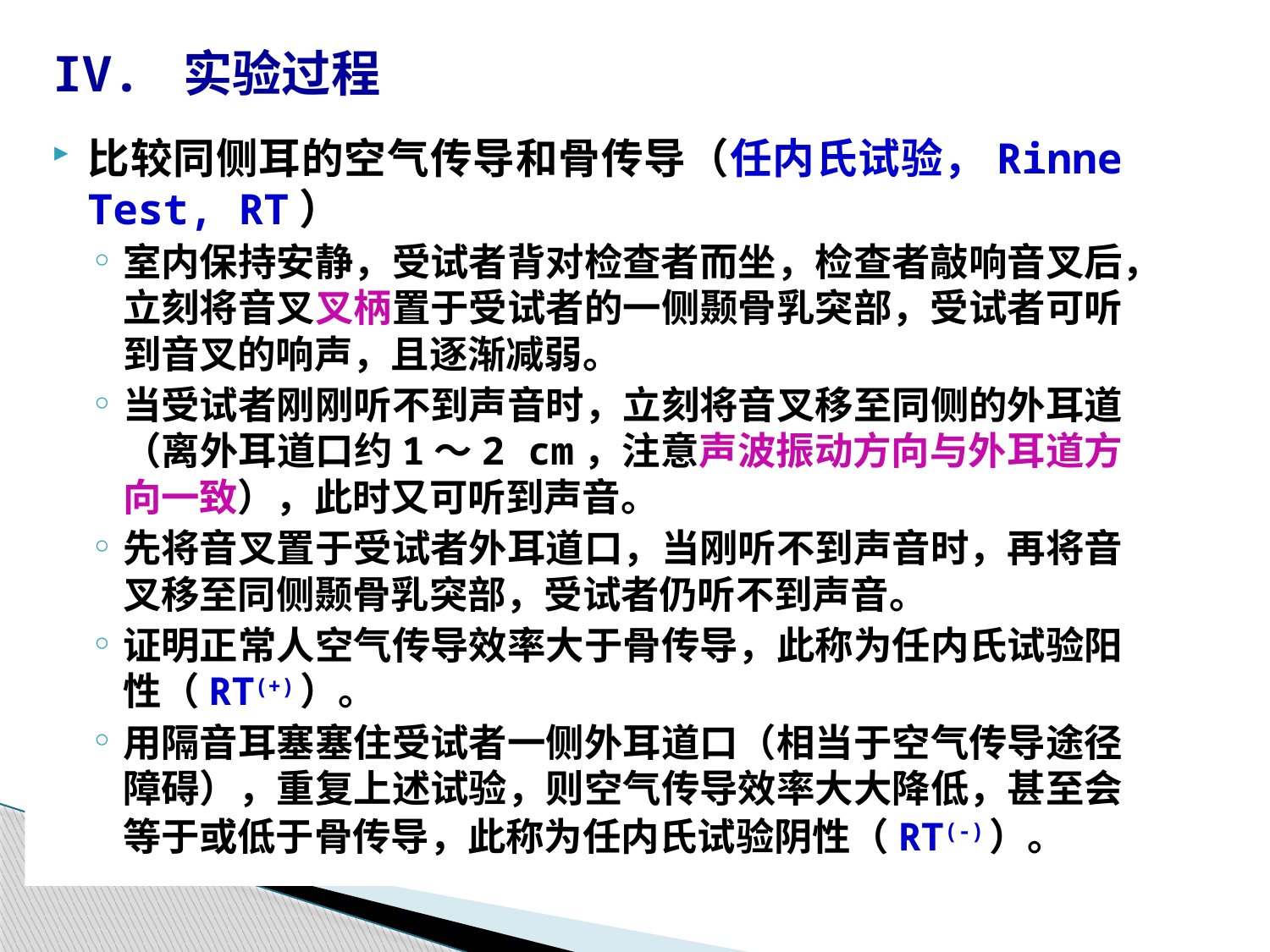

IV. 实验过程
比较同侧耳的空气传导和骨传导（任内氏试验，Rinne Test, RT）
室内保持安静，受试者背对检查者而坐，检查者敲响音叉后，立刻将音叉叉柄置于受试者的一侧颞骨乳突部，受试者可听到音叉的响声，且逐渐减弱。
当受试者刚刚听不到声音时，立刻将音叉移至同侧的外耳道（离外耳道口约1～2 cm，注意声波振动方向与外耳道方向一致），此时又可听到声音。
先将音叉置于受试者外耳道口，当刚听不到声音时，再将音叉移至同侧颞骨乳突部，受试者仍听不到声音。
证明正常人空气传导效率大于骨传导，此称为任内氏试验阳性（RT(+)）。
用隔音耳塞塞住受试者一侧外耳道口（相当于空气传导途径障碍），重复上述试验，则空气传导效率大大降低，甚至会等于或低于骨传导，此称为任内氏试验阴性（RT(-)）。